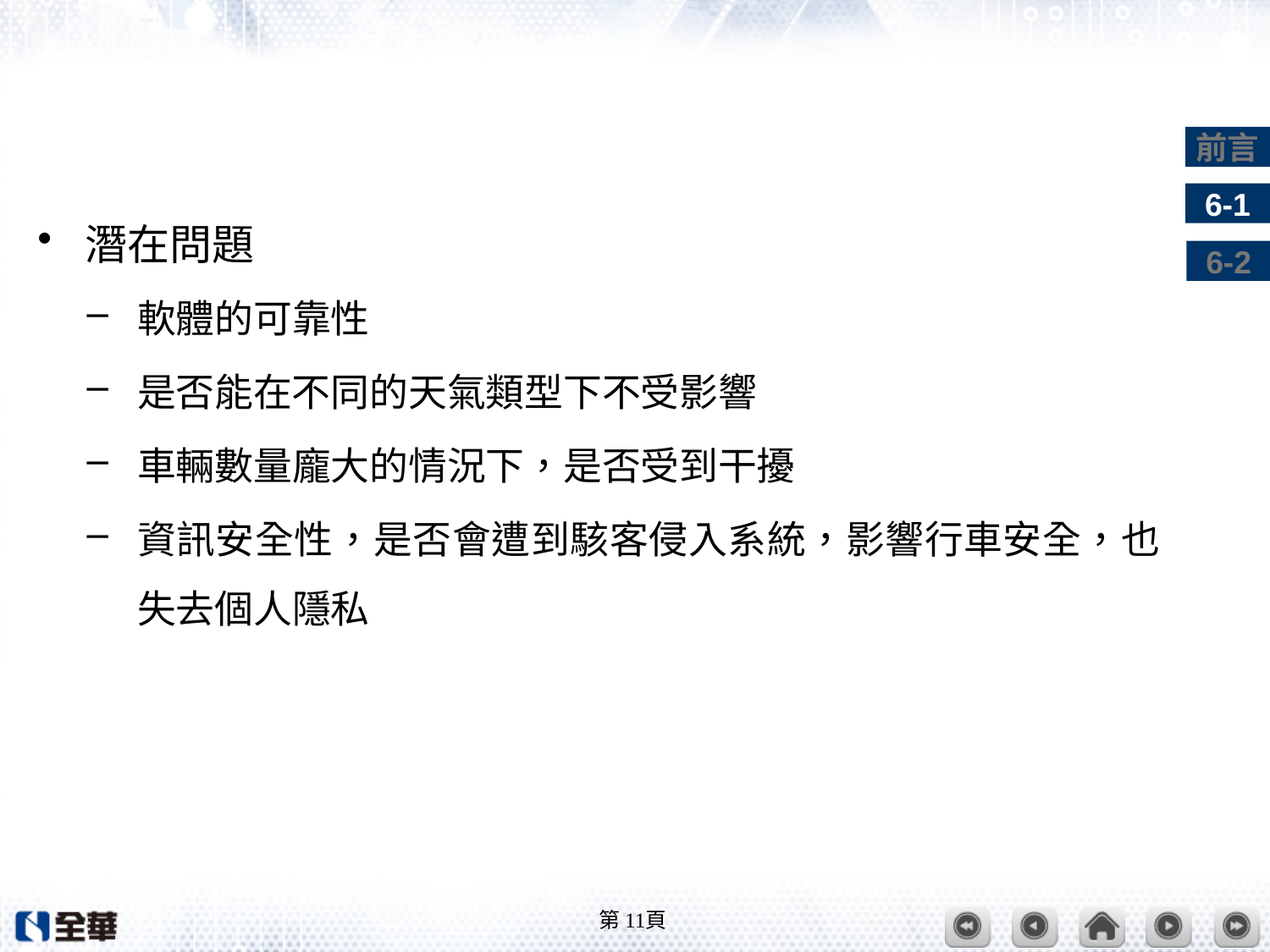

#
潛在問題
軟體的可靠性
是否能在不同的天氣類型下不受影響
車輛數量龐大的情況下，是否受到干擾
資訊安全性，是否會遭到駭客侵入系統，影響行車安全，也失去個人隱私